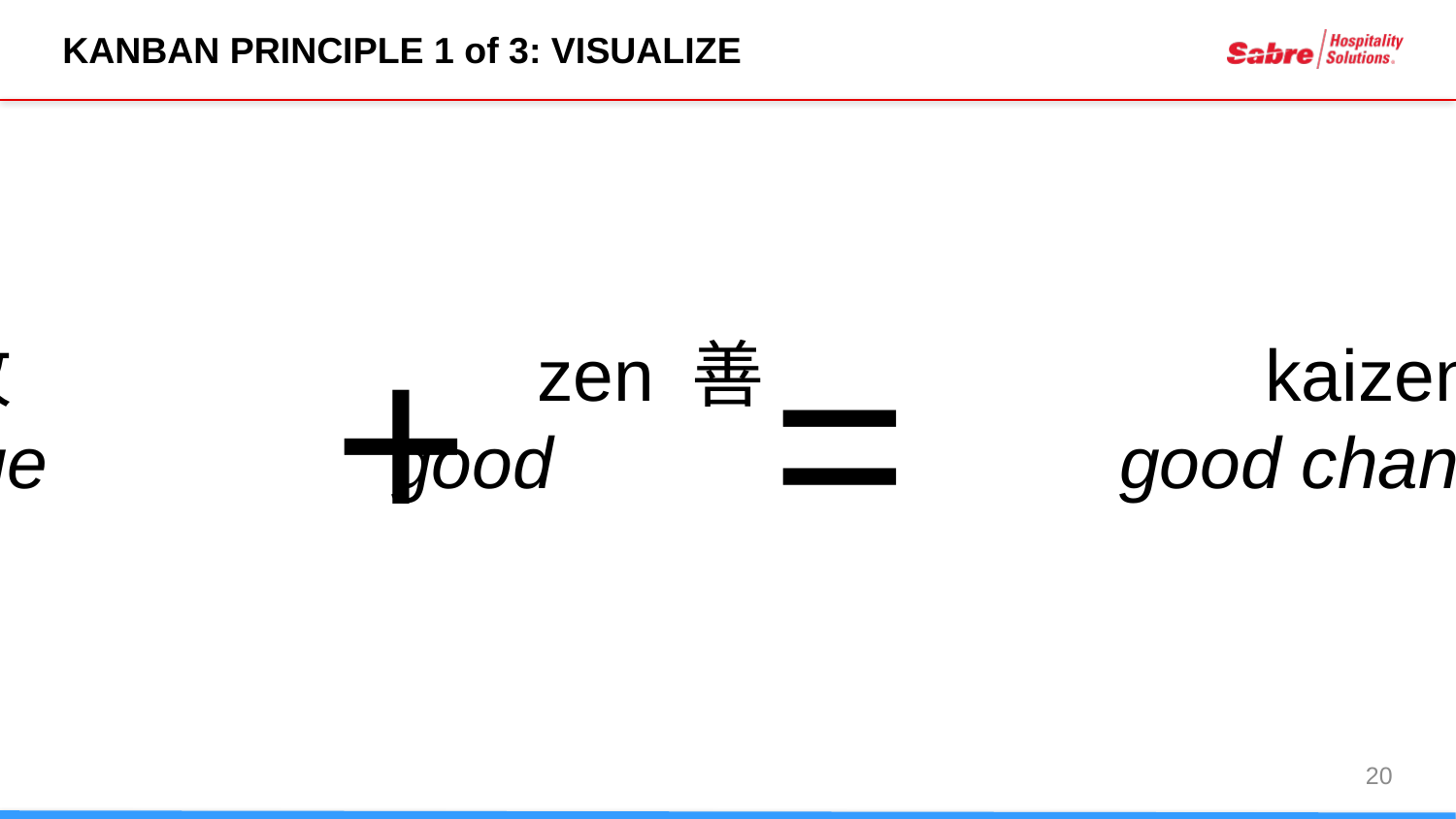

# KANBAN PRINCIPLE 1 of 3: VISUALIZE
=
+
kai 改	 			zen 善				kaizen 改善
change			good				good change

20